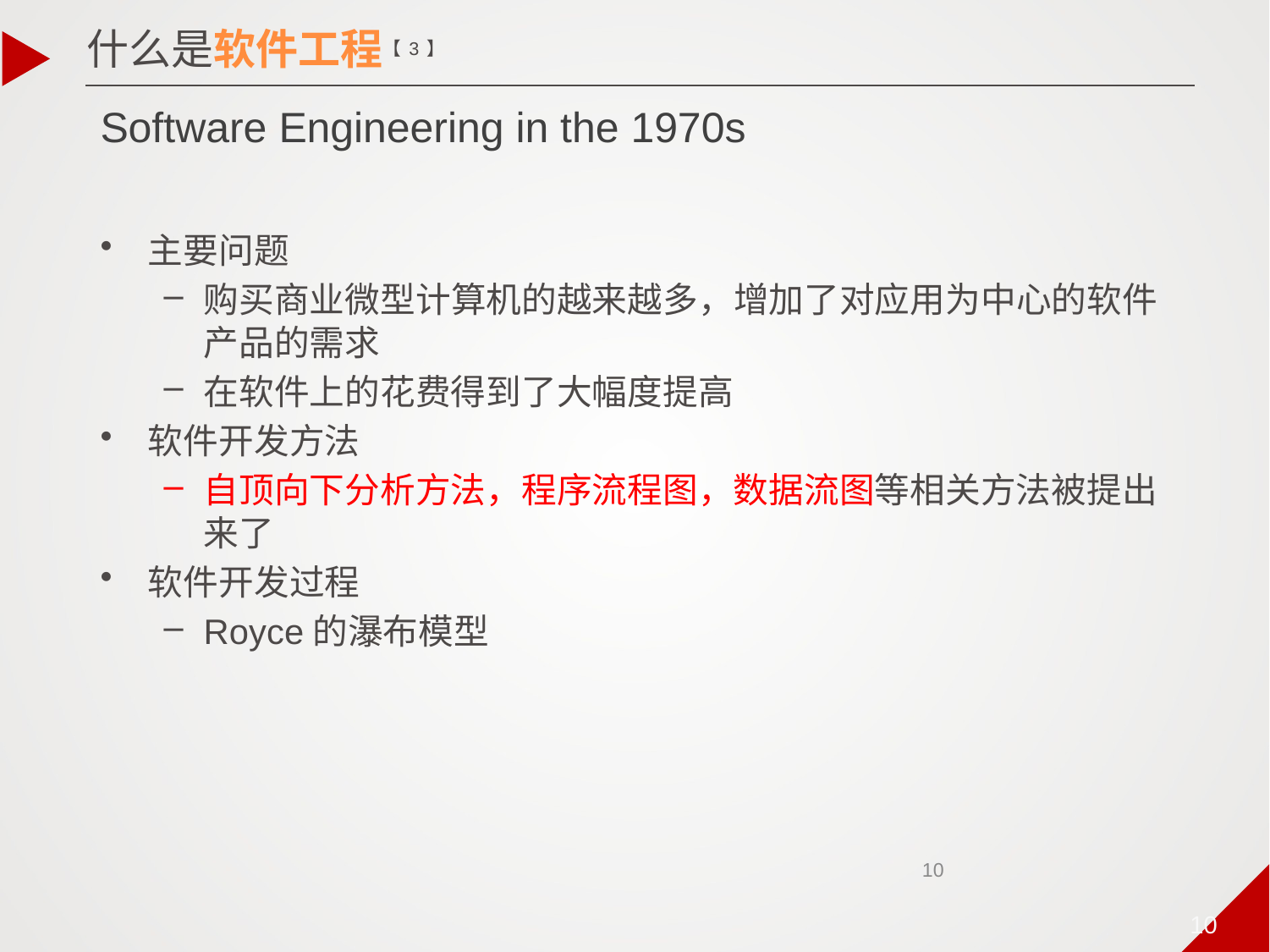

什么是软件工程【3】

# Software Engineering in the 1970s
主要问题
购买商业微型计算机的越来越多，增加了对应用为中心的软件产品的需求
在软件上的花费得到了大幅度提高
软件开发方法
自顶向下分析方法，程序流程图，数据流图等相关方法被提出来了
软件开发过程
Royce的瀑布模型
10